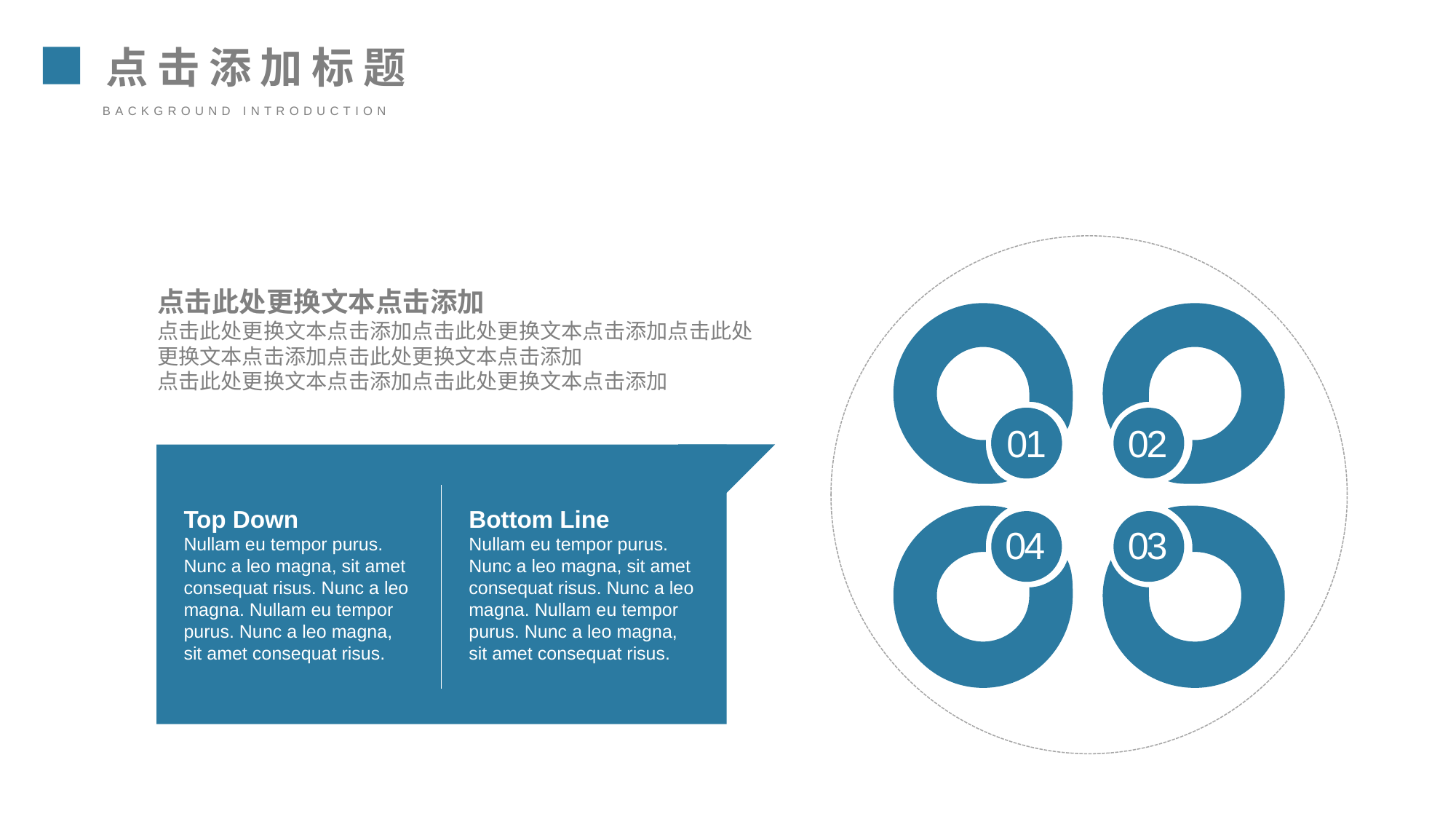

点击添加标题
background introduction

01

02

04

03
点击此处更换文本点击添加
点击此处更换文本点击添加点击此处更换文本点击添加点击此处更换文本点击添加点击此处更换文本点击添加
点击此处更换文本点击添加点击此处更换文本点击添加

Top Down
Nullam eu tempor purus. Nunc a leo magna, sit amet consequat risus. Nunc a leo magna. Nullam eu tempor purus. Nunc a leo magna, sit amet consequat risus.
Bottom Line
Nullam eu tempor purus. Nunc a leo magna, sit amet consequat risus. Nunc a leo magna. Nullam eu tempor purus. Nunc a leo magna, sit amet consequat risus.